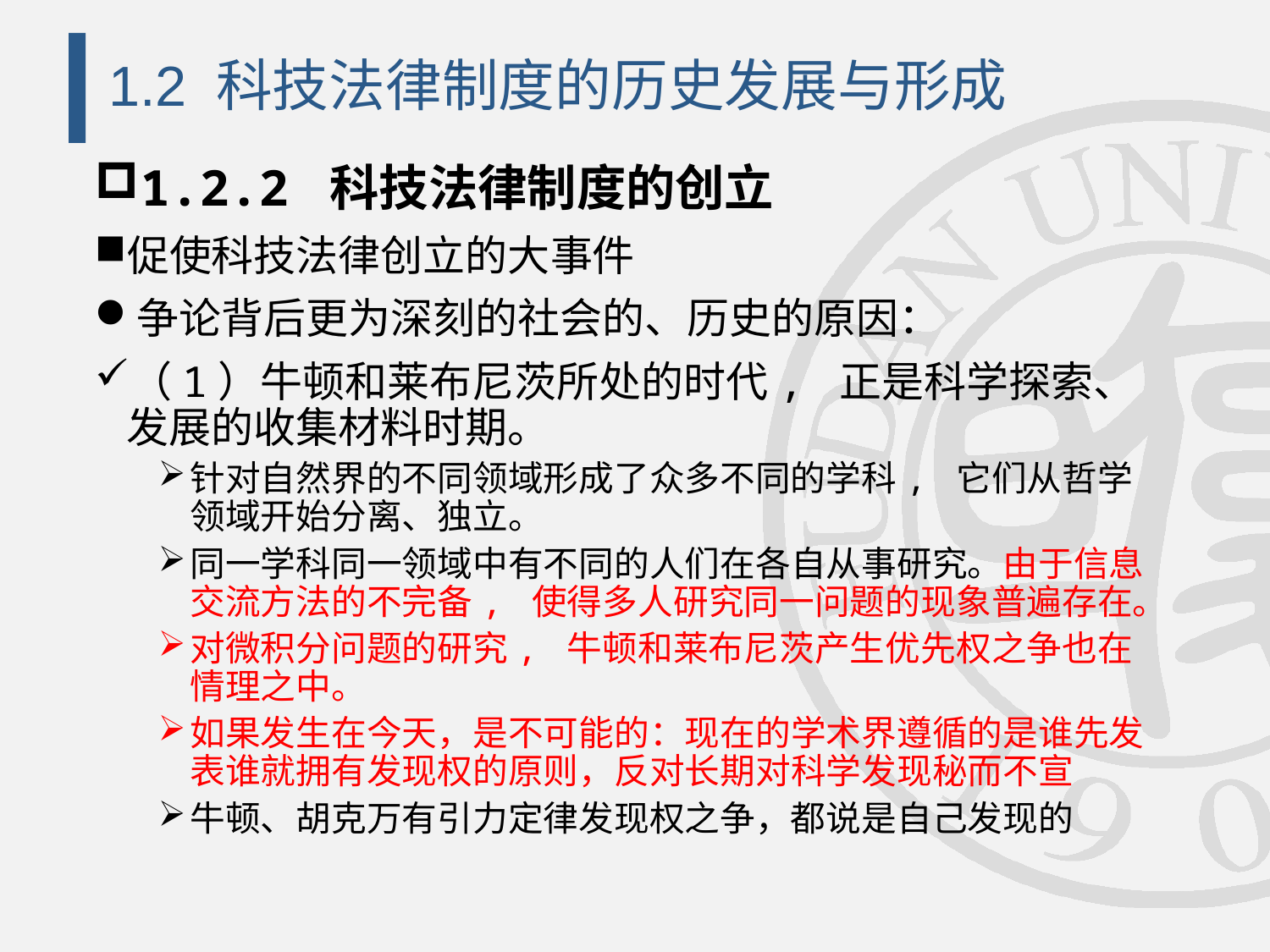

# 1.2 科技法律制度的历史发展与形成
1.2.2 科技法律制度的创立
促使科技法律创立的大事件
争论背后更为深刻的社会的、历史的原因：
（1）牛顿和莱布尼茨所处的时代, 正是科学探索、发展的收集材料时期。
针对自然界的不同领域形成了众多不同的学科, 它们从哲学领域开始分离、独立。
同一学科同一领域中有不同的人们在各自从事研究。由于信息交流方法的不完备, 使得多人研究同一问题的现象普遍存在。
对微积分问题的研究, 牛顿和莱布尼茨产生优先权之争也在情理之中。
如果发生在今天，是不可能的：现在的学术界遵循的是谁先发表谁就拥有发现权的原则，反对长期对科学发现秘而不宣
牛顿、胡克万有引力定律发现权之争，都说是自己发现的